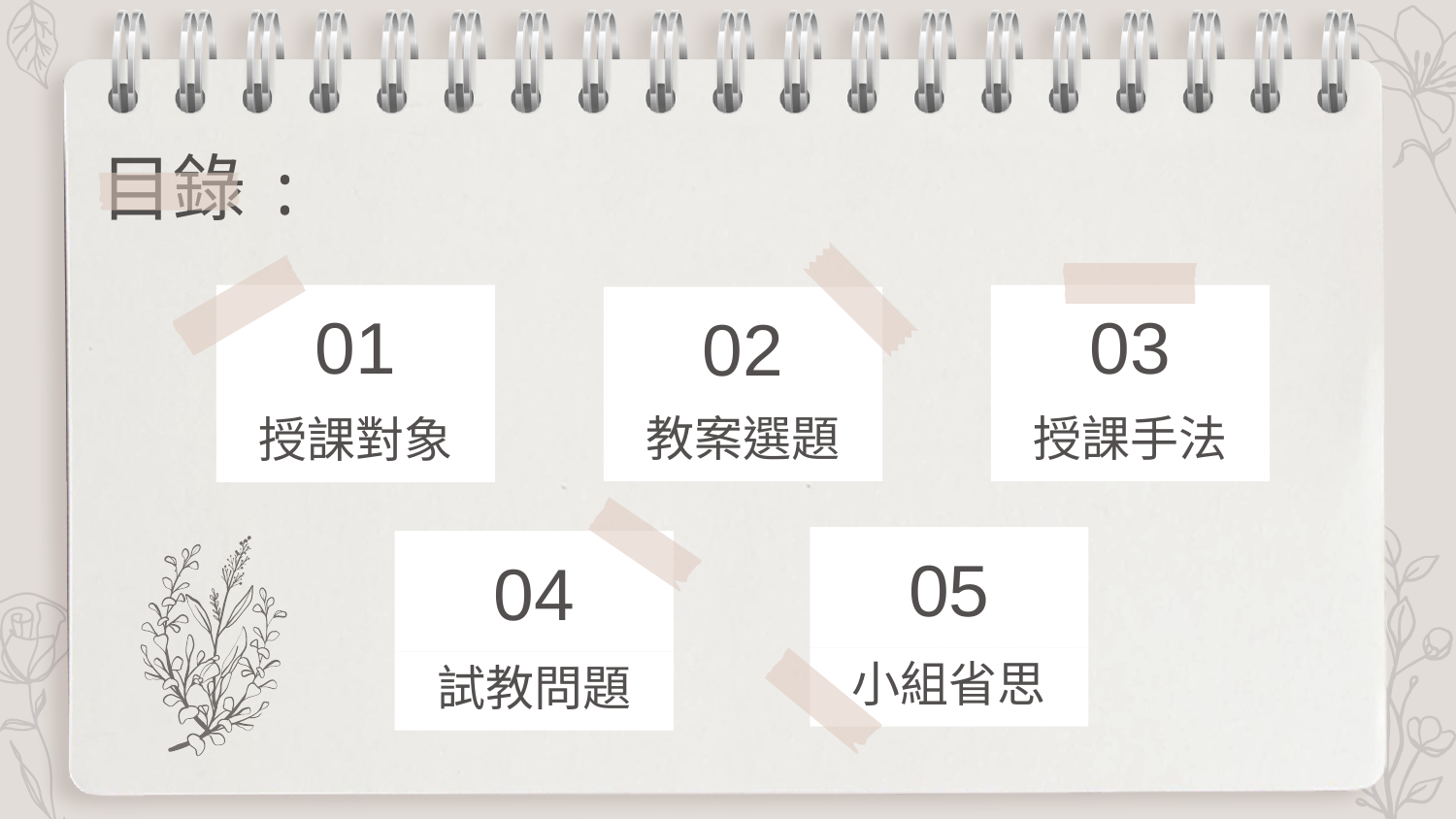

目錄:

# 01
03
02
教案選題
授課手法
授課對象

05
04

小組省思
試教問題